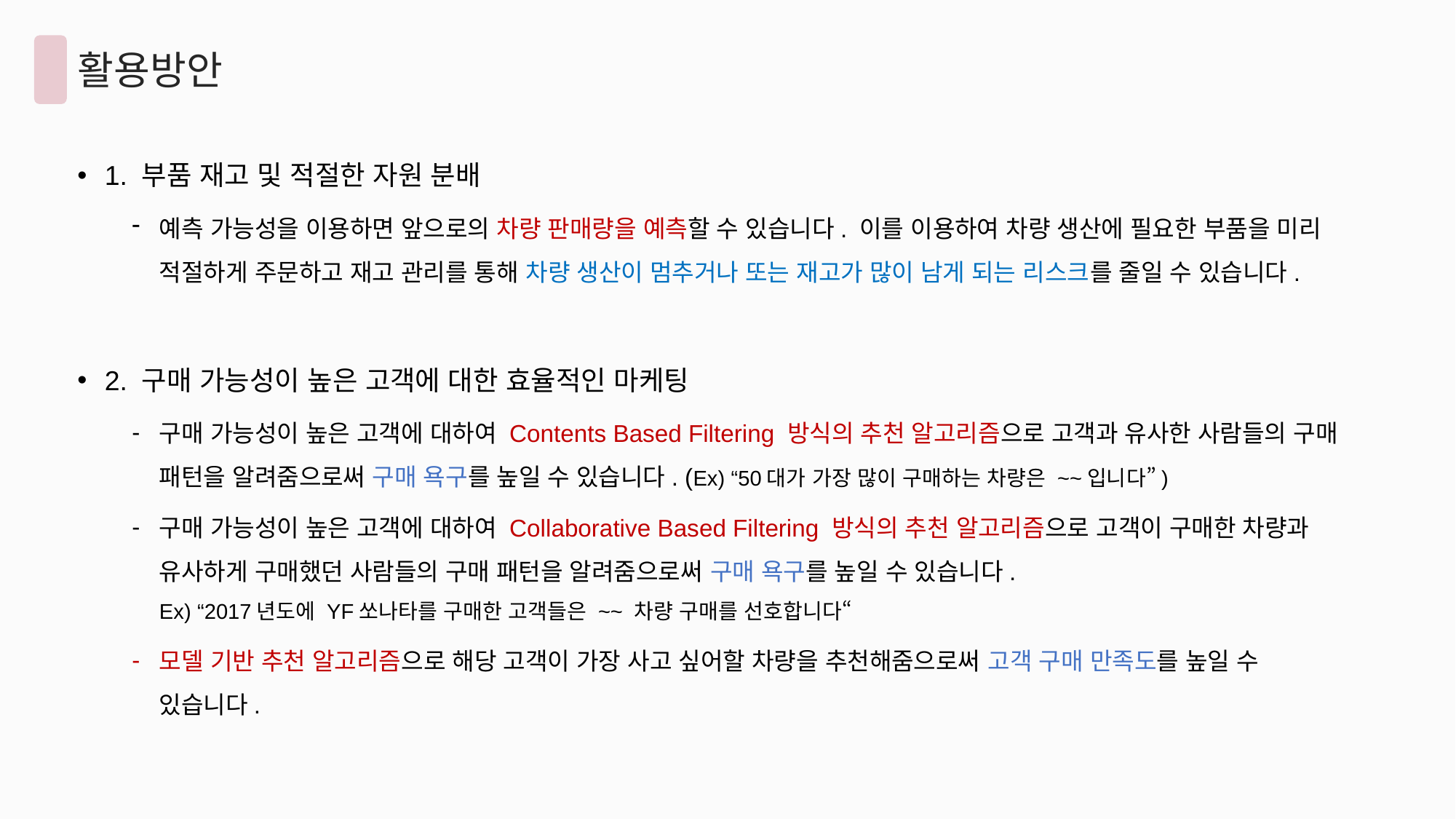

활용방안

1. 부품 재고 및 적절한 자원 분배
예측 가능성을 이용하면 앞으로의 차량 판매량을 예측할 수 있습니다. 이를 이용하여 차량 생산에 필요한 부품을 미리 적절하게 주문하고 재고 관리를 통해 차량 생산이 멈추거나 또는 재고가 많이 남게 되는 리스크를 줄일 수 있습니다.

2. 구매 가능성이 높은 고객에 대한 효율적인 마케팅
구매 가능성이 높은 고객에 대하여 Contents Based Filtering 방식의 추천 알고리즘으로 고객과 유사한 사람들의 구매 패턴을 알려줌으로써 구매 욕구를 높일 수 있습니다. (Ex) “50대가 가장 많이 구매하는 차량은 ~~입니다”)
구매 가능성이 높은 고객에 대하여 Collaborative Based Filtering 방식의 추천 알고리즘으로 고객이 구매한 차량과 유사하게 구매했던 사람들의 구매 패턴을 알려줌으로써 구매 욕구를 높일 수 있습니다.
Ex) “2017년도에 YF쏘나타를 구매한 고객들은 ~~ 차량 구매를 선호합니다“
모델 기반 추천 알고리즘으로 해당 고객이 가장 사고 싶어할 차량을 추천해줌으로써 고객 구매 만족도를 높일 수 있습니다.